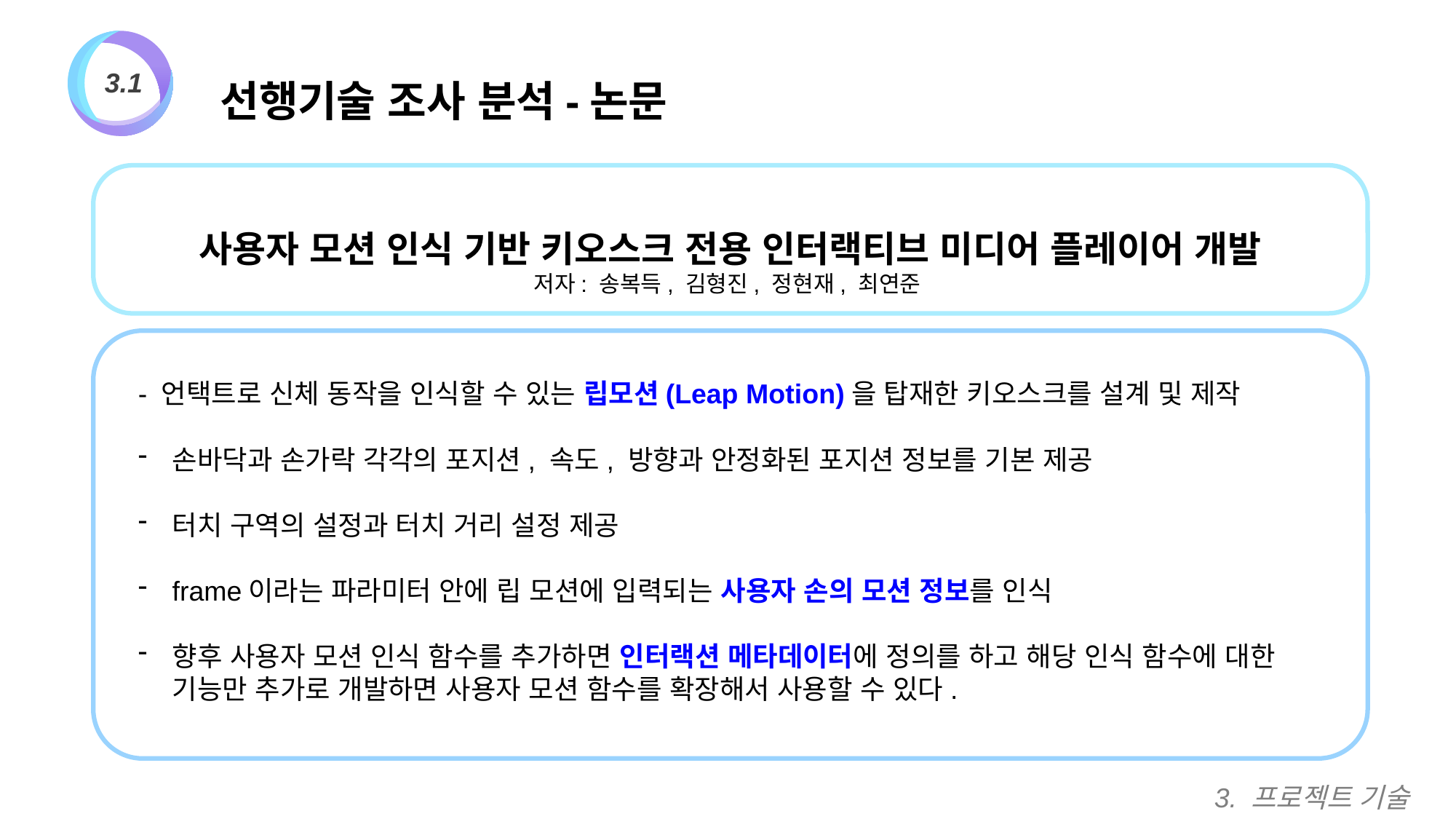

선행기술 조사 분석-논문
3.1
사용자 모션 인식 기반 키오스크 전용 인터랙티브 미디어 플레이어 개발
저자: 송복득, 김형진, 정현재, 최연준

- 언택트로 신체 동작을 인식할 수 있는 립모션(Leap Motion)을 탑재한 키오스크를 설계 및 제작

손바닥과 손가락 각각의 포지션, 속도, 방향과 안정화된 포지션 정보를 기본 제공

터치 구역의 설정과 터치 거리 설정 제공

frame이라는 파라미터 안에 립 모션에 입력되는 사용자 손의 모션 정보를 인식

향후 사용자 모션 인식 함수를 추가하면 인터랙션 메타데이터에 정의를 하고 해당 인식 함수에 대한 기능만 추가로 개발하면 사용자 모션 함수를 확장해서 사용할 수 있다.

3. 프로젝트 기술